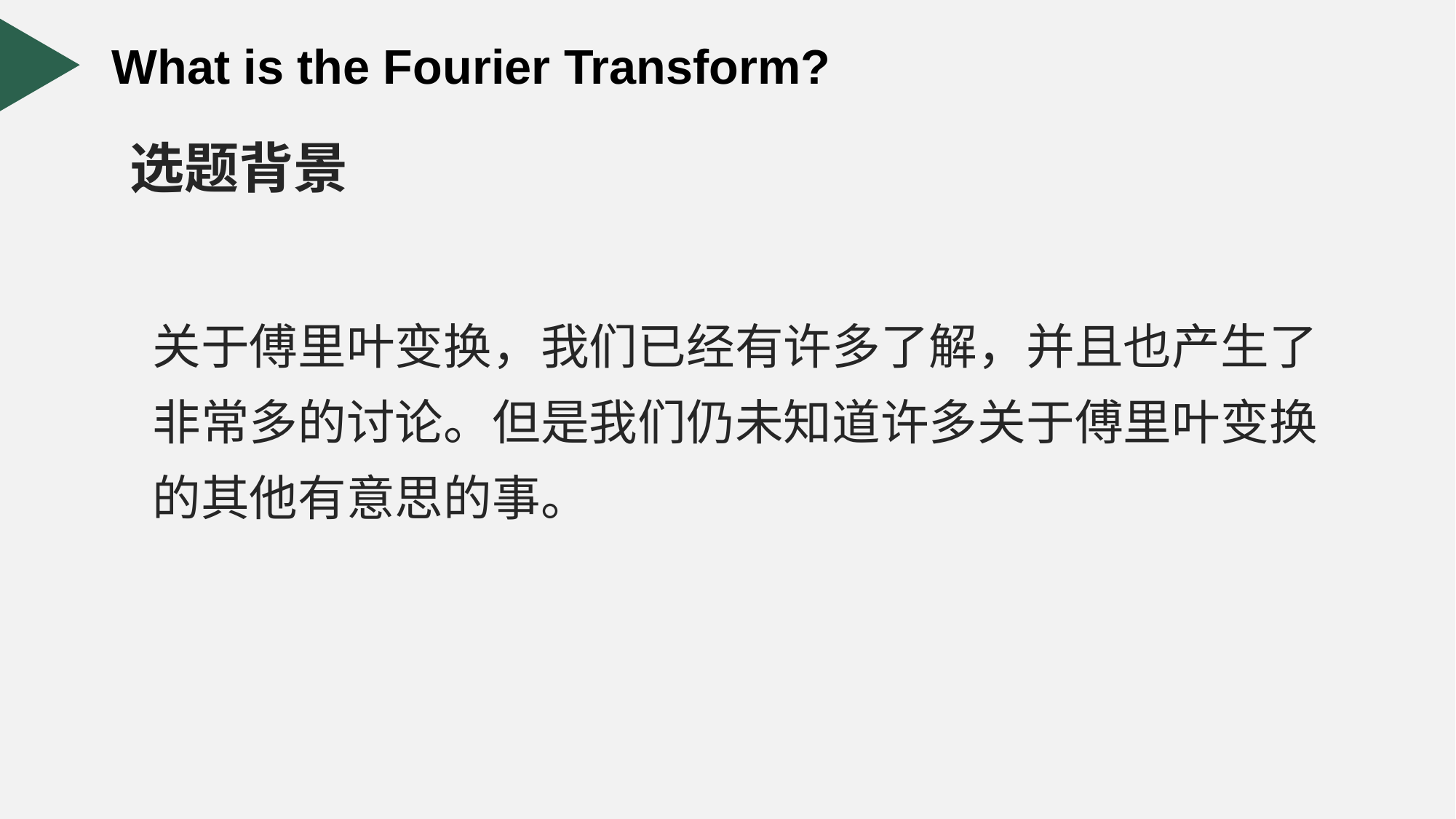

What is the Fourier Transform?
选题背景
关于傅里叶变换，我们已经有许多了解，并且也产生了非常多的讨论。但是我们仍未知道许多关于傅里叶变换的其他有意思的事。